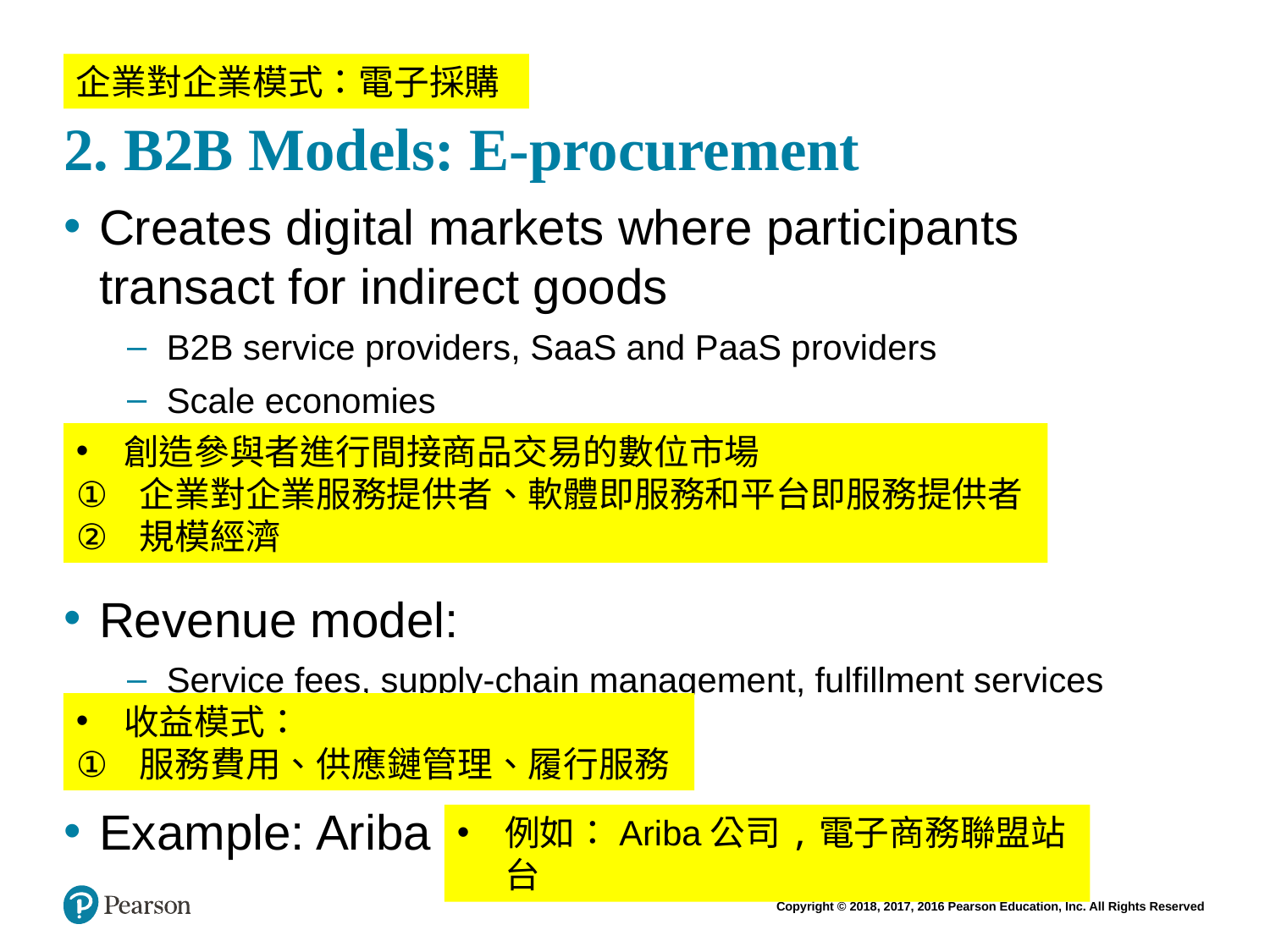

# 2. B2B Models: E-procurement
企業對企業模式：電子採購
Creates digital markets where participants transact for indirect goods
B2B service providers, SaaS and PaaS providers
Scale economies

Revenue model:
Service fees, supply-chain management, fulfillment services
Example: Ariba
創造參與者進行間接商品交易的數位市場
企業對企業服務提供者、軟體即服務和平台即服務提供者
規模經濟
收益模式：
服務費用、供應鏈管理、履行服務
例如：Ariba公司,電子商務聯盟站台